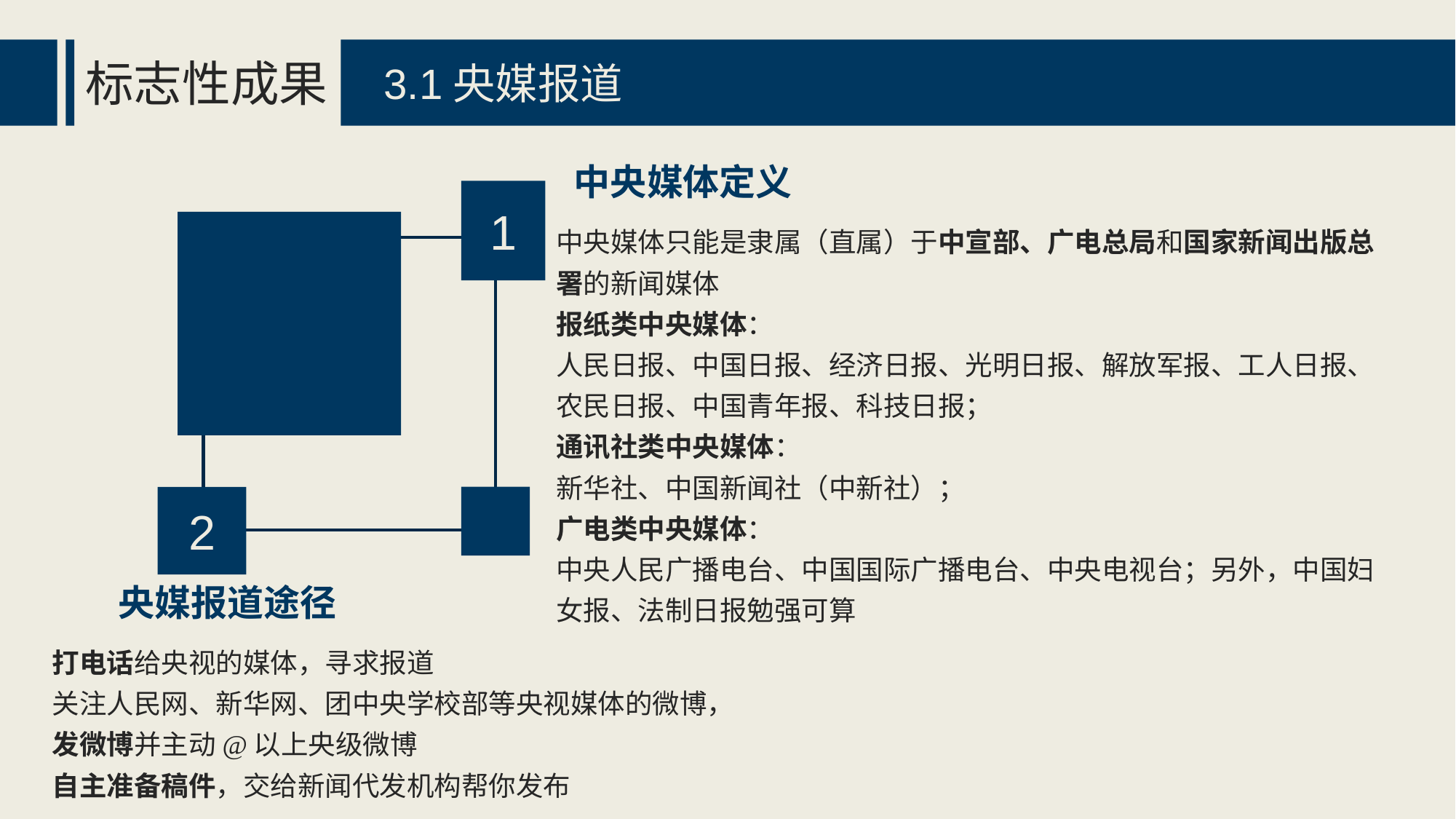

标志性成果
3.1央媒报道
中央媒体定义
1

中央媒体只能是隶属（直属）于中宣部、广电总局和国家新闻出版总署的新闻媒体
报纸类中央媒体：
人民日报、中国日报、经济日报、光明日报、解放军报、工人日报、农民日报、中国青年报、科技日报；
通讯社类中央媒体：
新华社、中国新闻社（中新社）；
广电类中央媒体：
中央人民广播电台、中国国际广播电台、中央电视台；另外，中国妇女报、法制日报勉强可算

2
央媒报道途径
打电话给央视的媒体，寻求报道
关注人民网、新华网、团中央学校部等央视媒体的微博，发微博并主动@以上央级微博
自主准备稿件，交给新闻代发机构帮你发布